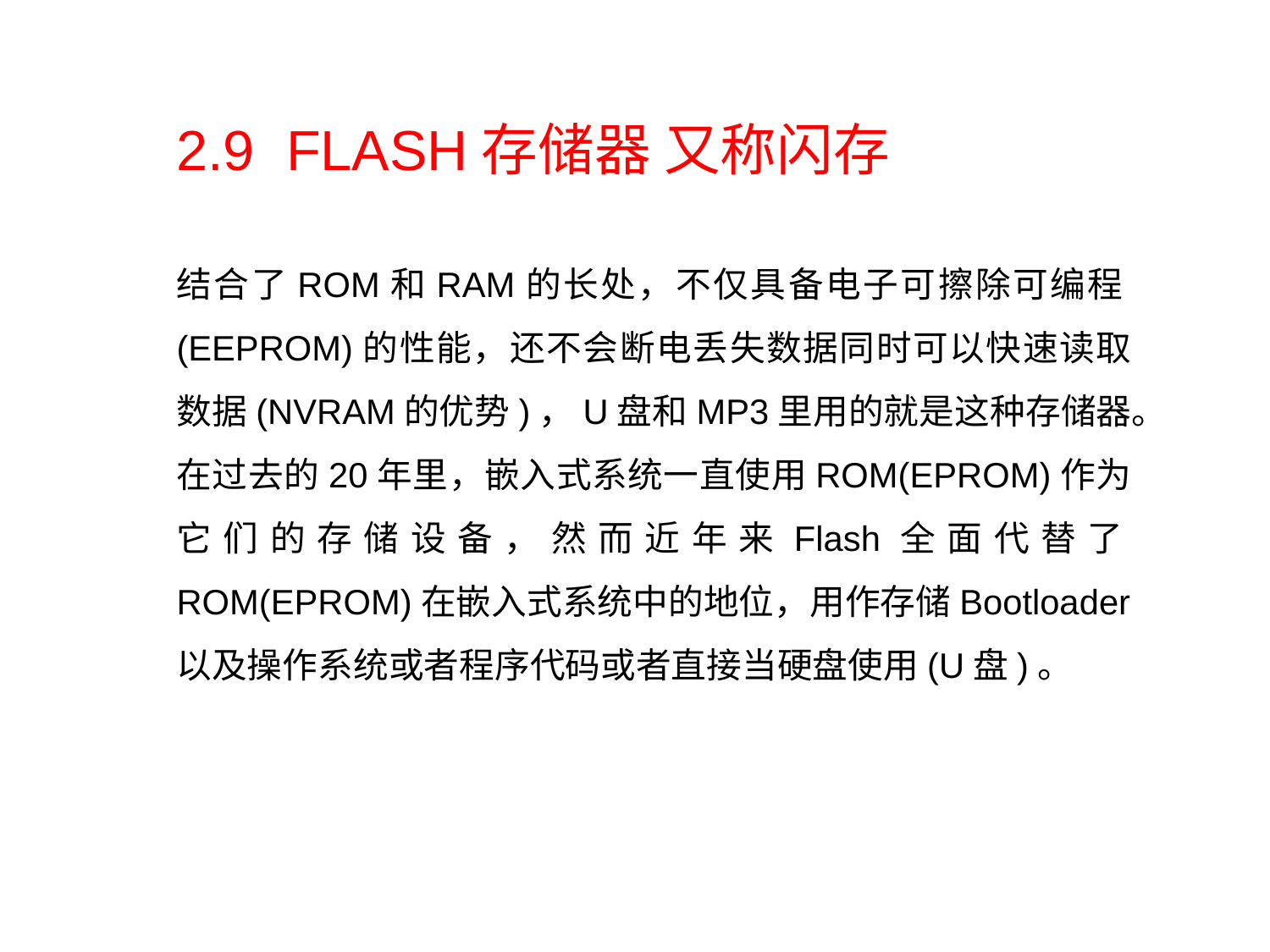

2.9  FLASH存储器 又称闪存

结合了ROM和RAM的长处，不仅具备电子可擦除可编程(EEPROM)的性能，还不会断电丢失数据同时可以快速读取数据(NVRAM的优势)，U盘和MP3里用的就是这种存储器。
在过去的20年里，嵌入式系统一直使用ROM(EPROM)作为它们的存储设备，然而近年来Flash全面代替了ROM(EPROM)在嵌入式系统中的地位，用作存储Bootloader以及操作系统或者程序代码或者直接当硬盘使用(U盘)。